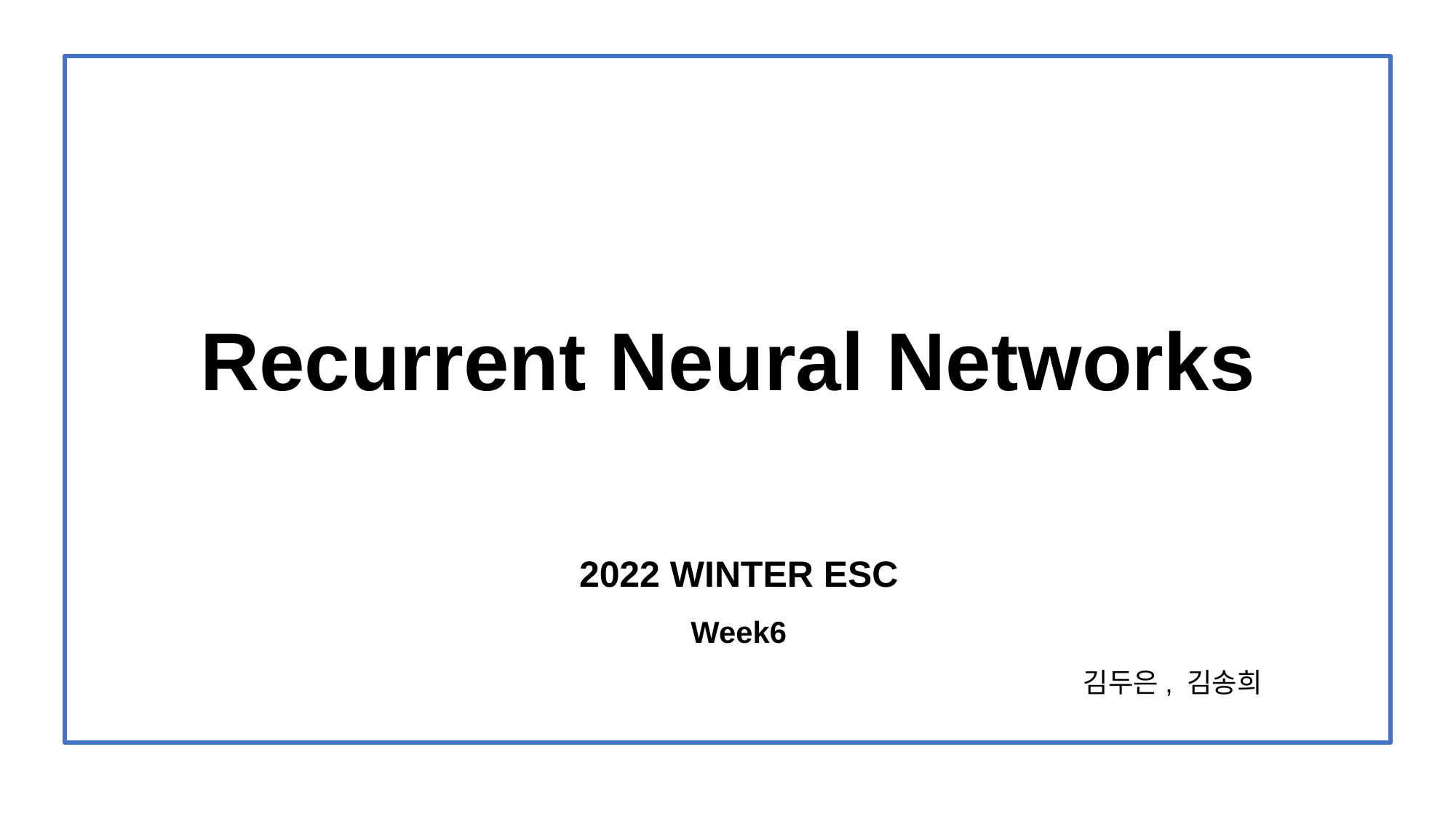

Recurrent Neural Networks
2022 WINTER ESC
Week6
김두은, 김송희